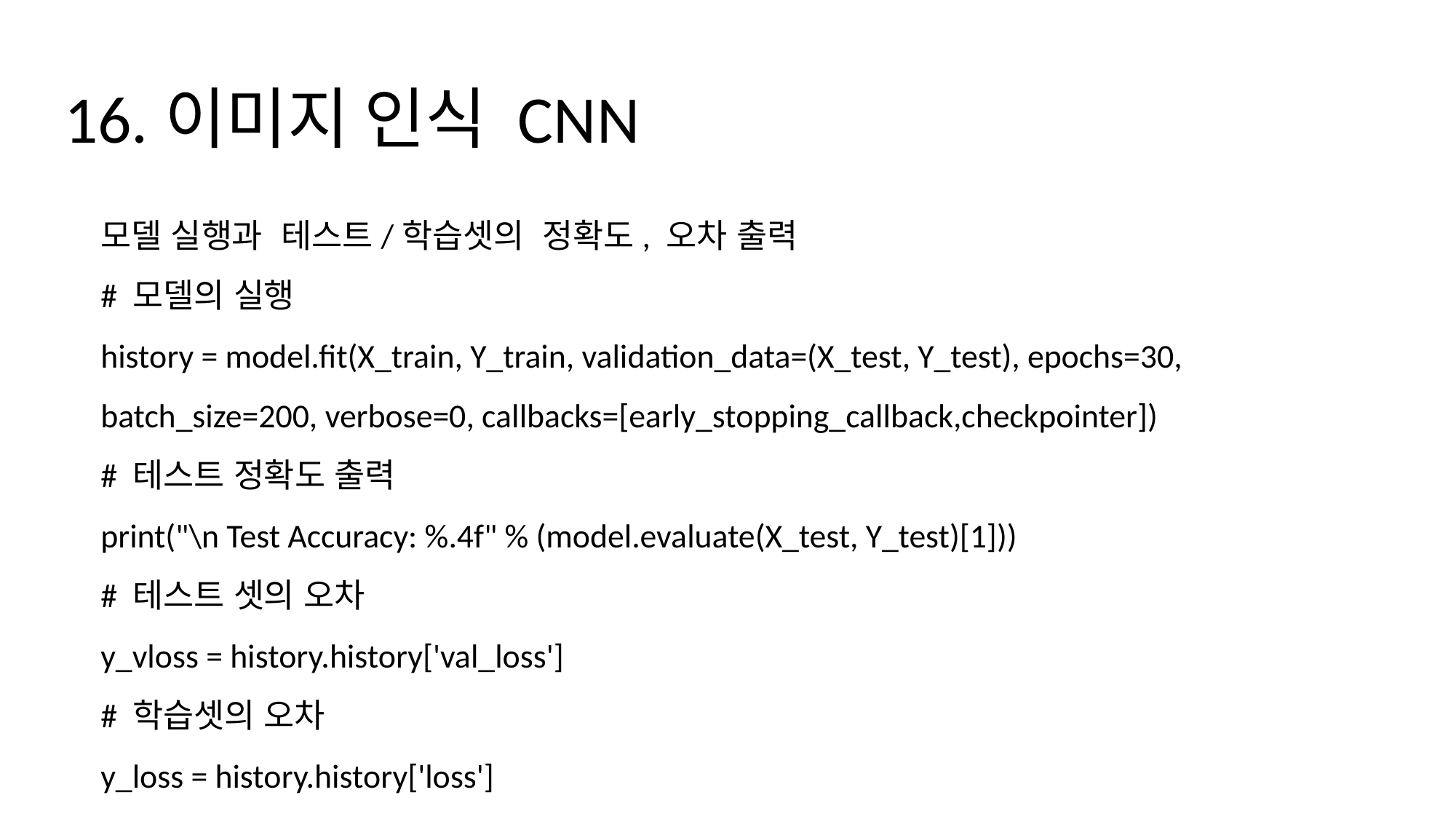

# 16.이미지 인식 CNN
모델 실행과  테스트/학습셋의  정확도, 오차 출력
# 모델의 실행
history = model.fit(X_train, Y_train, validation_data=(X_test, Y_test), epochs=30, batch_size=200, verbose=0, callbacks=[early_stopping_callback,checkpointer])
# 테스트 정확도 출력
print("\n Test Accuracy: %.4f" % (model.evaluate(X_test, Y_test)[1]))
# 테스트 셋의 오차
y_vloss = history.history['val_loss']
# 학습셋의 오차
y_loss = history.history['loss']